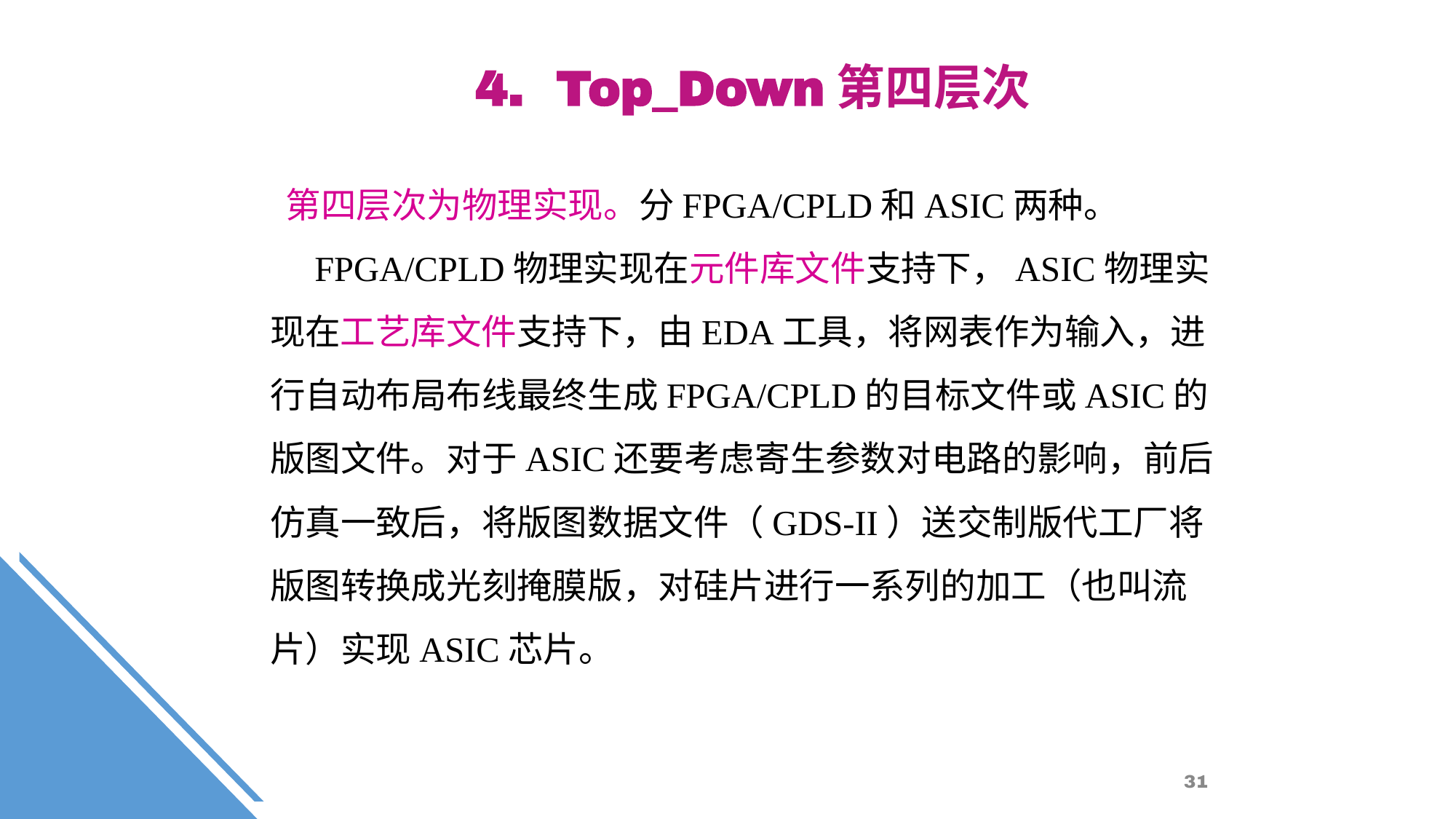

4.  Top_Down第四层次
 第四层次为物理实现。分FPGA/CPLD和ASIC两种。
     FPGA/CPLD物理实现在元件库文件支持下，ASIC物理实现在工艺库文件支持下，由EDA工具，将网表作为输入，进行自动布局布线最终生成FPGA/CPLD的目标文件或ASIC的版图文件。对于ASIC还要考虑寄生参数对电路的影响，前后仿真一致后，将版图数据文件（GDS-II）送交制版代工厂将版图转换成光刻掩膜版，对硅片进行一系列的加工（也叫流片）实现ASIC芯片。
31